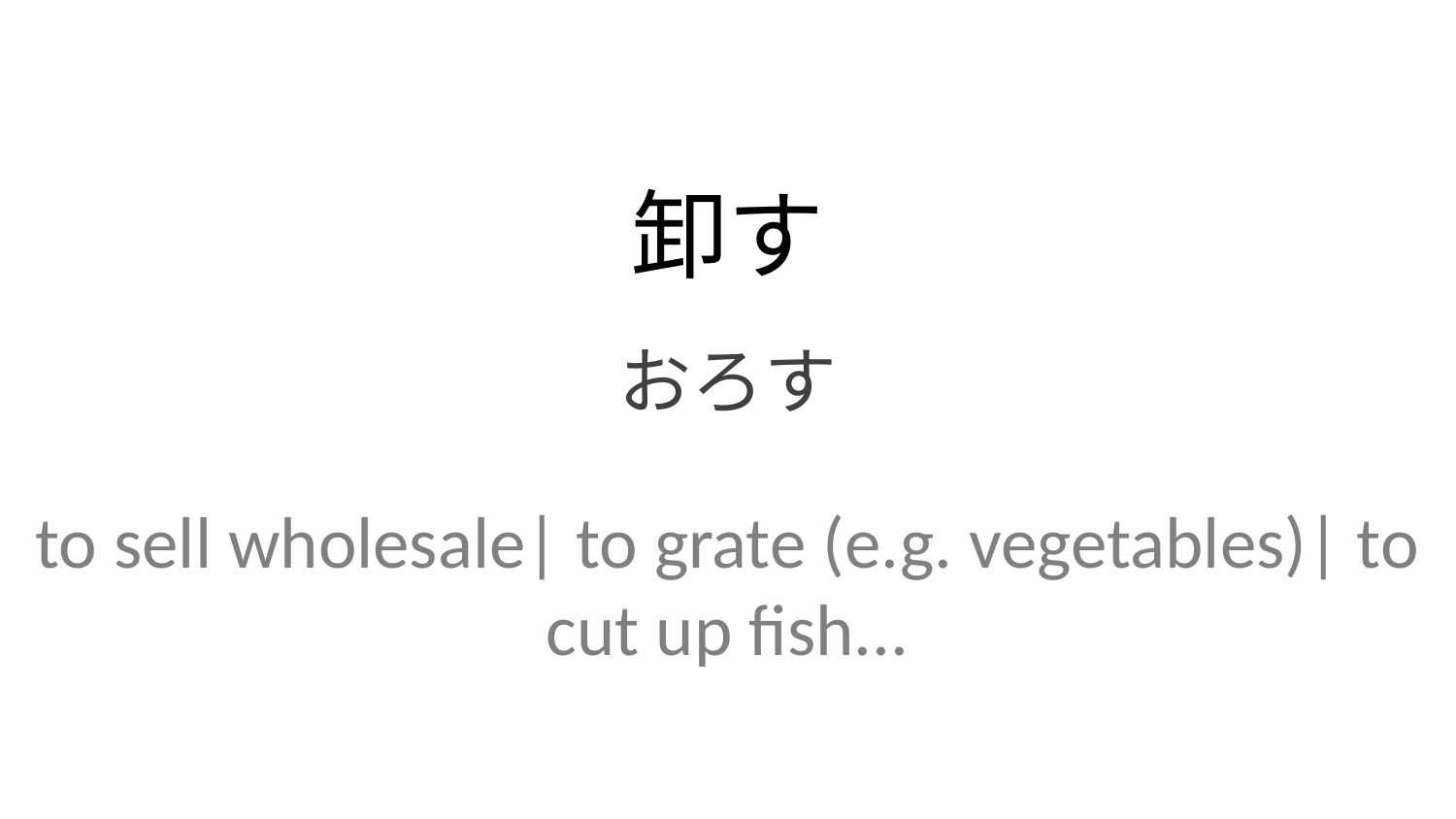

卸す

おろす
to sell wholesale| to grate (e.g. vegetables)| to cut up fish...